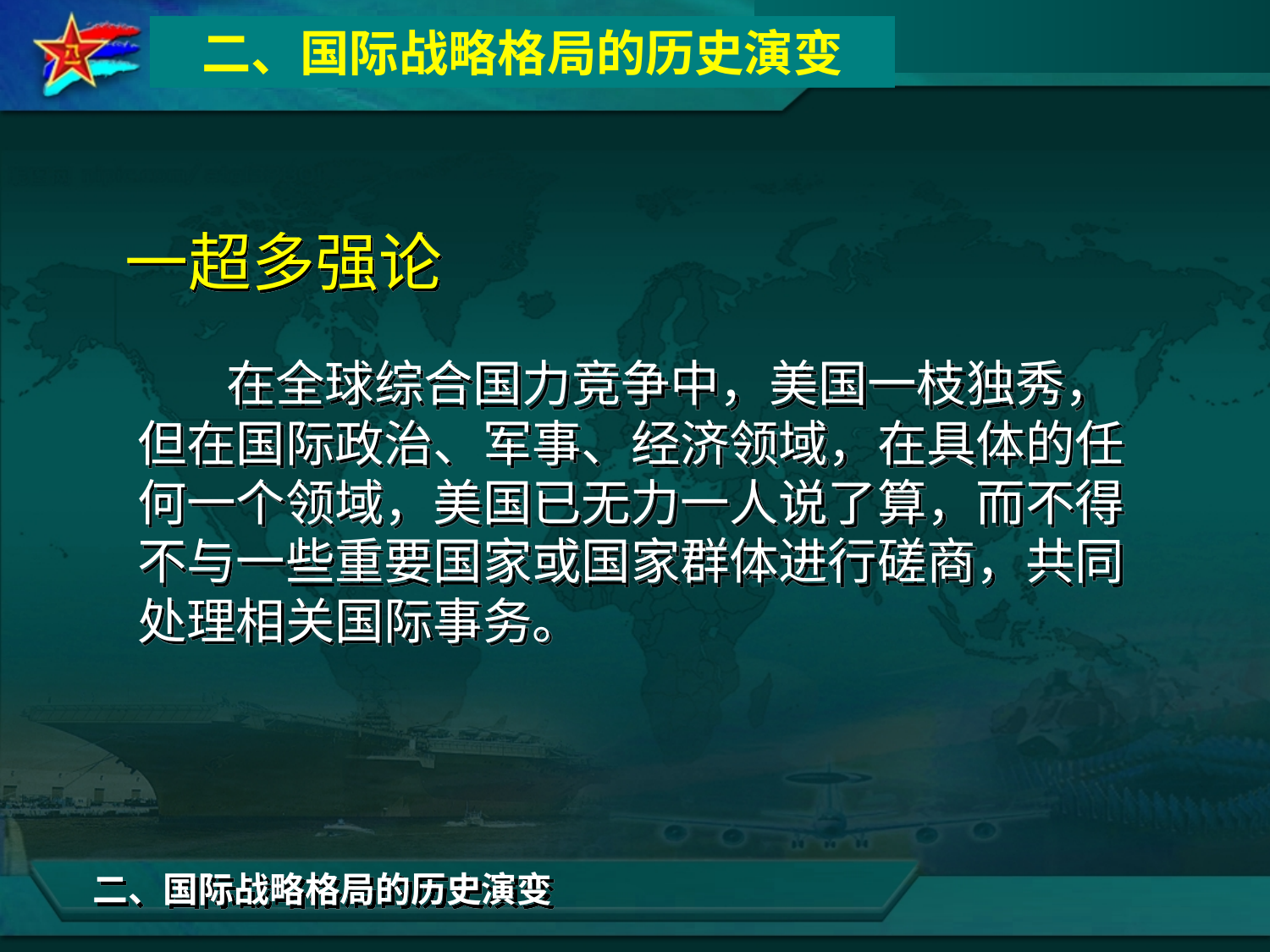

二、国际战略格局的历史演变
一超多强论
       在全球综合国力竞争中，美国一枝独秀，但在国际政治、军事、经济领域，在具体的任何一个领域，美国已无力一人说了算，而不得不与一些重要国家或国家群体进行磋商，共同处理相关国际事务。

二、国际战略格局的历史演变